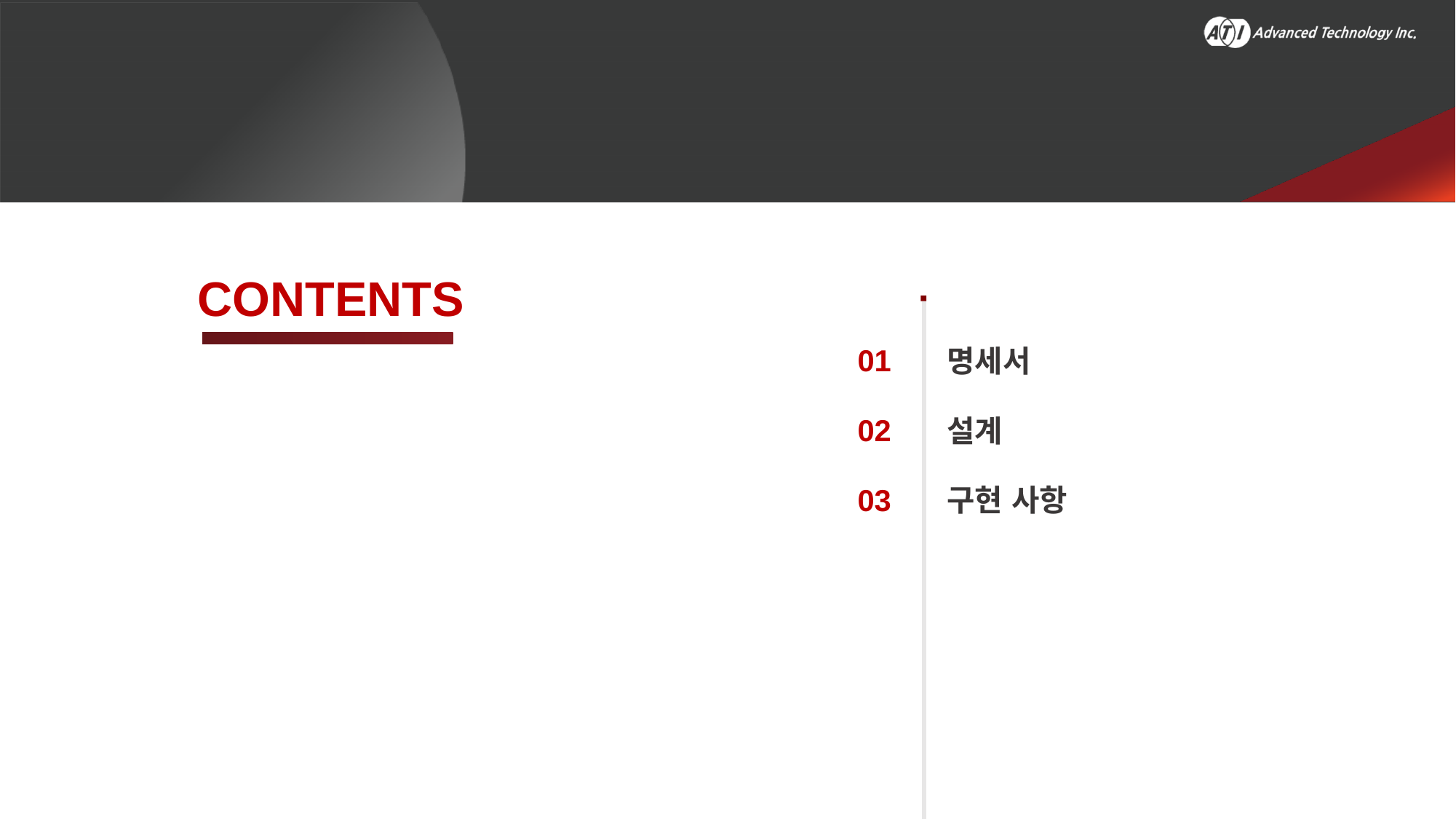

01
02
03

명세서
설계
구현 사항